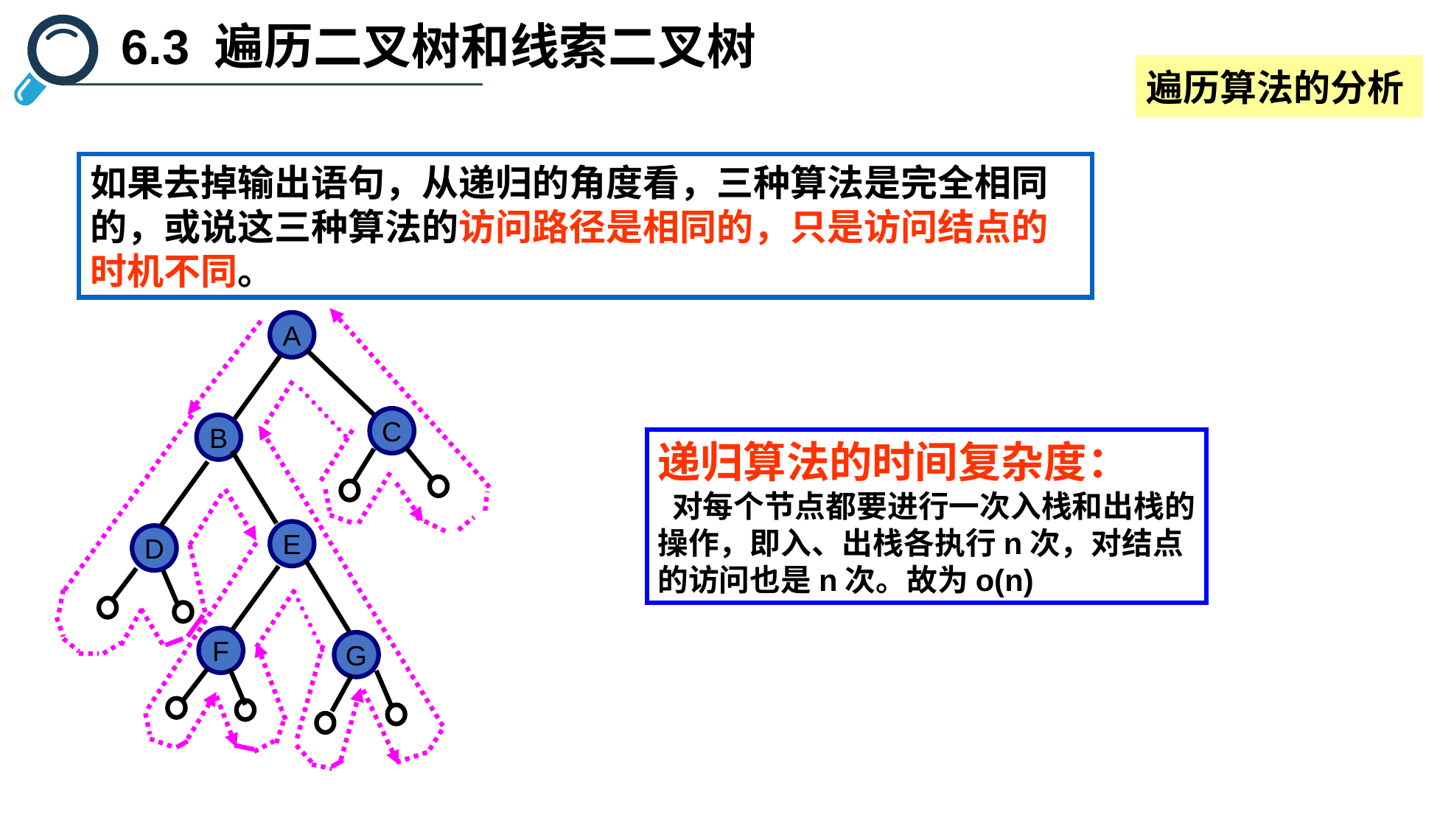

6.3 遍历二叉树和线索二叉树
遍历算法的分析
如果去掉输出语句，从递归的角度看，三种算法是完全相同的，或说这三种算法的访问路径是相同的，只是访问结点的时机不同。

A

C

B

E
D

F
G

递归算法的时间复杂度：
 对每个节点都要进行一次入栈和出栈的操作，即入、出栈各执行n次，对结点的访问也是n次。故为o(n)